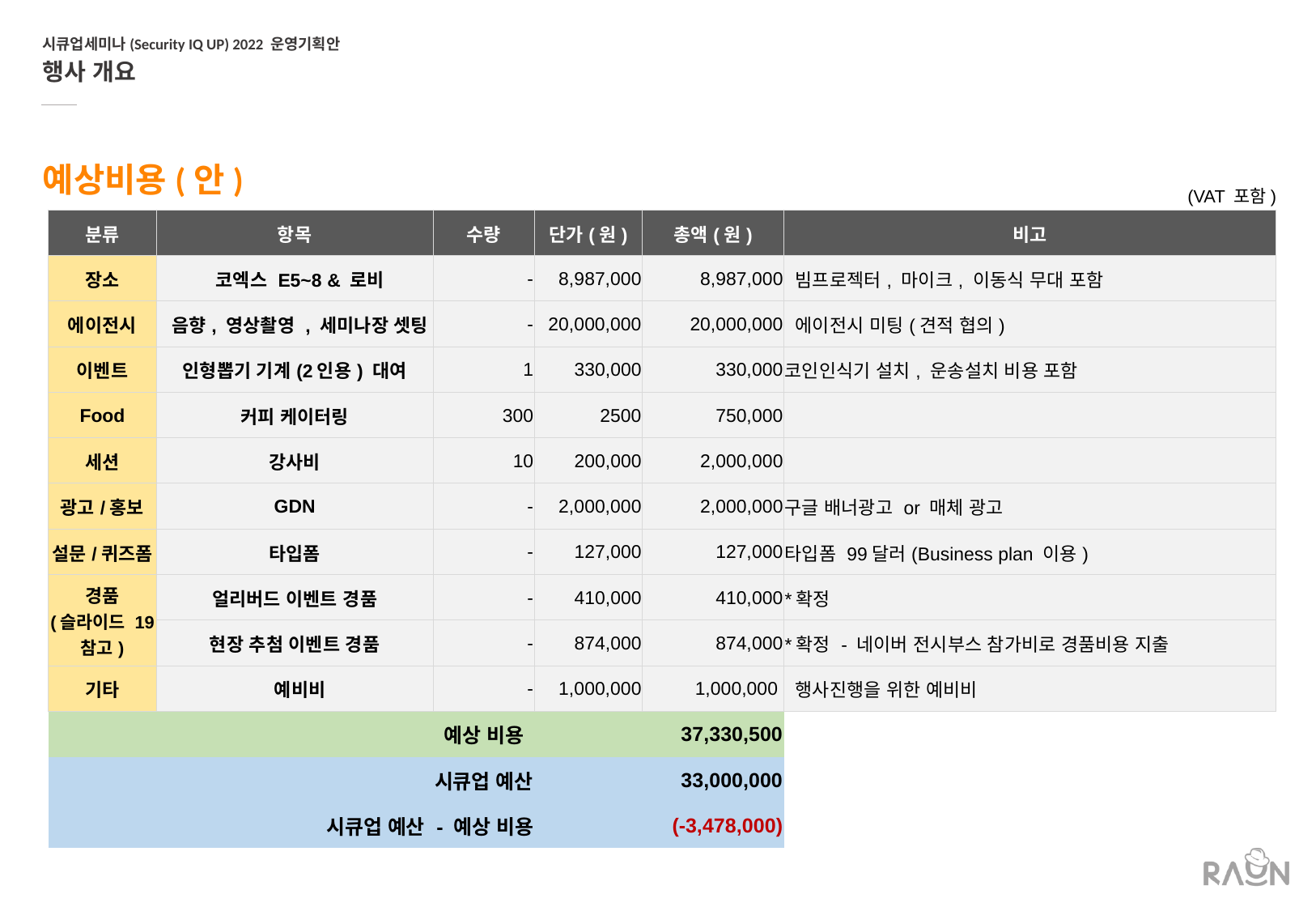

시큐업세미나(Security IQ UP) 2022 운영기획안
행사 개요
예상비용(안)
(VAT 포함)
| 분류 | 항목 | 수량 | 단가(원) | 총액(원) | 비고 |
| --- | --- | --- | --- | --- | --- |
| 장소 | 코엑스 E5~8 & 로비 | - | 8,987,000 | 8,987,000 | 빔프로젝터, 마이크, 이동식 무대 포함 |
| 에이전시 | 음향, 영상촬영 , 세미나장 셋팅 | - | 20,000,000 | 20,000,000 | 에이전시 미팅(견적 협의) |
| 이벤트 | 인형뽑기 기계(2인용) 대여 | 1 | 330,000 | 330,000 | 코인인식기 설치, 운송설치 비용 포함 |
| Food | 커피 케이터링 | 300 | 2500 | 750,000 |  |
| 세션 | 강사비 | 10 | 200,000 | 2,000,000 |  |
| 광고/홍보 | GDN | - | 2,000,000 | 2,000,000 | 구글 배너광고 or 매체 광고 |
| 설문/퀴즈폼 | 타입폼 | - | 127,000 | 127,000 | 타입폼 99달러(Business plan 이용) |
| 경품 (슬라이드 19 참고) | 얼리버드 이벤트 경품 | - | 410,000 | 410,000 | \*확정 |
|  | 현장 추첨 이벤트 경품 | - | 874,000 | 874,000 | \*확정 - 네이버 전시부스 참가비로 경품비용 지출 |
| 기타 | 예비비 | - | 1,000,000 | 1,000,000 | 행사진행을 위한 예비비 |
|  |  | 예상 비용 |  | 37,330,500 |  |
|  | 시큐업 예산 |  |  | 33,000,000 |  |
|  | 시큐업 예산 - 예상 비용 |  |  | (-3,478,000) |  |